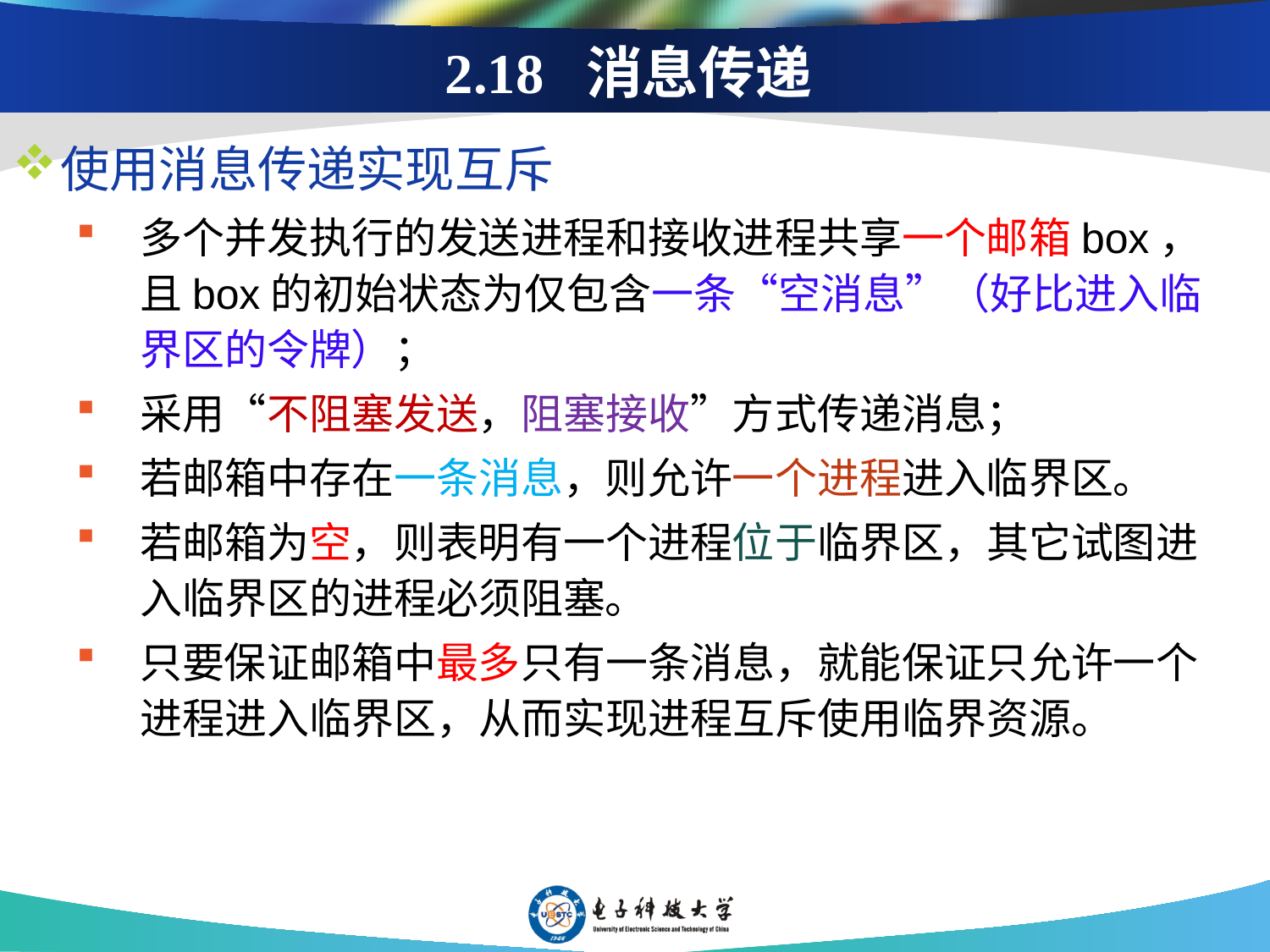

# 2.18  消息传递
使用消息传递实现互斥
多个并发执行的发送进程和接收进程共享一个邮箱box，且box的初始状态为仅包含一条“空消息”（好比进入临界区的令牌）；
采用“不阻塞发送，阻塞接收”方式传递消息；
若邮箱中存在一条消息，则允许一个进程进入临界区。
若邮箱为空，则表明有一个进程位于临界区，其它试图进入临界区的进程必须阻塞。
只要保证邮箱中最多只有一条消息，就能保证只允许一个进程进入临界区，从而实现进程互斥使用临界资源。